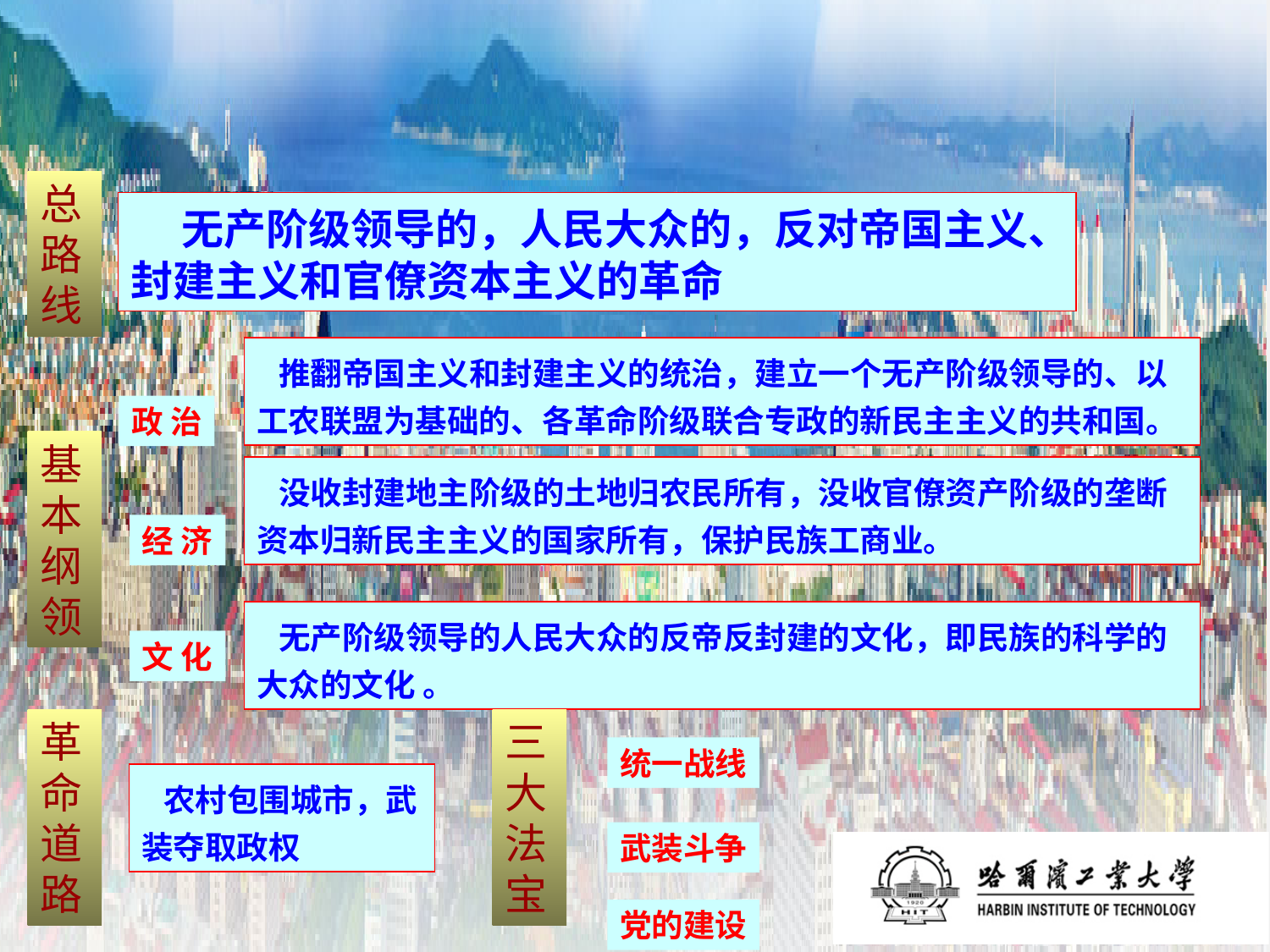

总路线
    无产阶级领导的，人民大众的，反对帝国主义、封建主义和官僚资本主义的革命
  推翻帝国主义和封建主义的统治，建立一个无产阶级领导的、以工农联盟为基础的、各革命阶级联合专政的新民主主义的共和国。
政 治
基本纲领
  没收封建地主阶级的土地归农民所有，没收官僚资产阶级的垄断资本归新民主主义的国家所有，保护民族工商业。
经 济
  无产阶级领导的人民大众的反帝反封建的文化，即民族的科学的大众的文化 。
文 化
革命道路
三大法宝
统一战线
  农村包围城市，武装夺取政权
武装斗争
党的建设